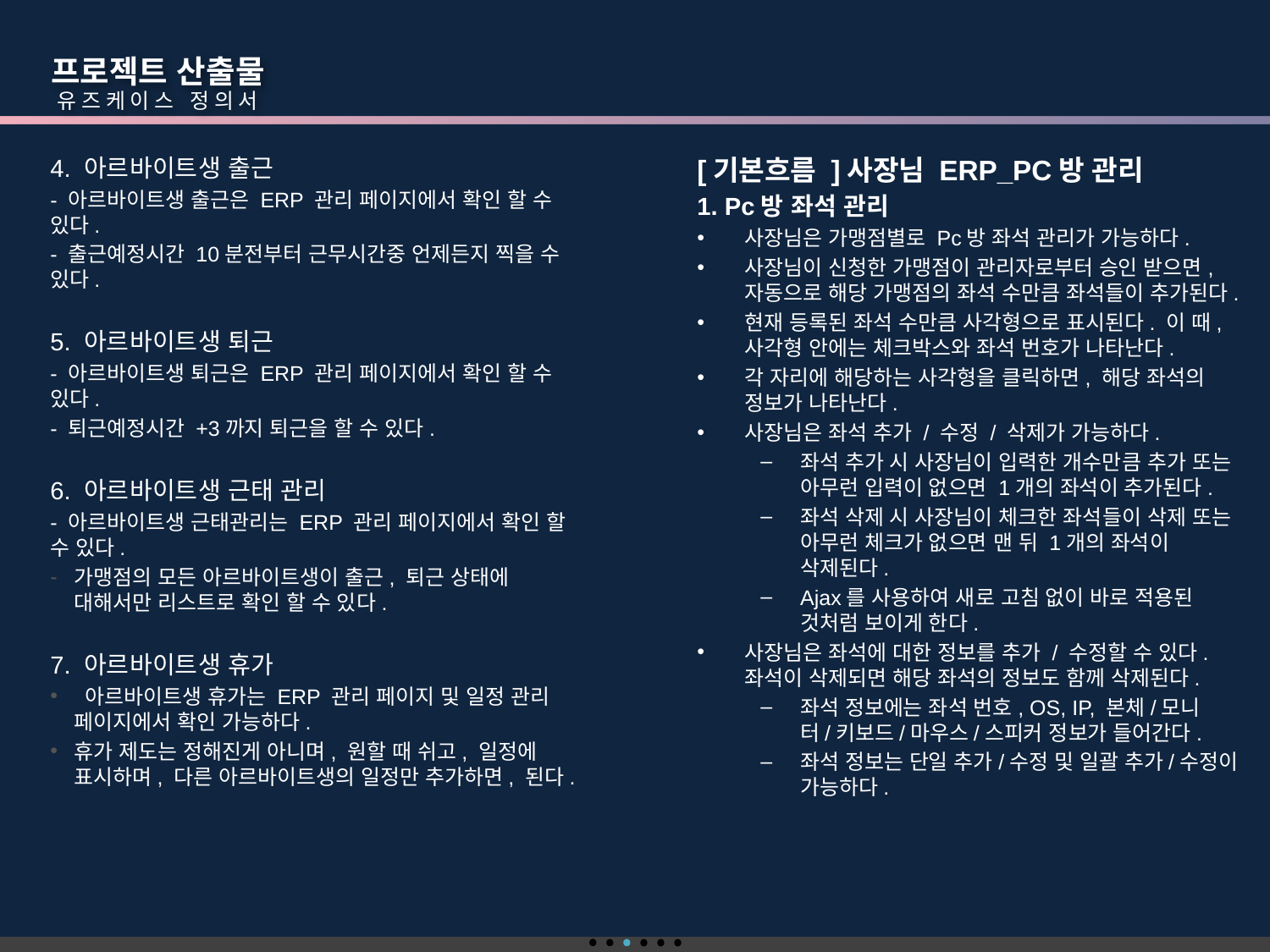

프로젝트 산출물
 유즈케이스 정의서
4. 아르바이트생 출근
- 아르바이트생 출근은 ERP 관리 페이지에서 확인 할 수 있다.
- 출근예정시간 10분전부터 근무시간중 언제든지 찍을 수 있다.

5. 아르바이트생 퇴근
- 아르바이트생 퇴근은 ERP 관리 페이지에서 확인 할 수 있다.
- 퇴근예정시간 +3까지 퇴근을 할 수 있다.

6. 아르바이트생 근태 관리
- 아르바이트생 근태관리는 ERP 관리 페이지에서 확인 할 수 있다.
가맹점의 모든 아르바이트생이 출근, 퇴근 상태에 대해서만 리스트로 확인 할 수 있다.

7. 아르바이트생 휴가
 아르바이트생 휴가는 ERP 관리 페이지 및 일정 관리 페이지에서 확인 가능하다.
휴가 제도는 정해진게 아니며, 원할 때 쉬고, 일정에 표시하며, 다른 아르바이트생의 일정만 추가하면, 된다.

[기본흐름 ]사장님 ERP_PC방 관리
1. Pc방 좌석 관리
사장님은 가맹점별로 Pc방 좌석 관리가 가능하다.
사장님이 신청한 가맹점이 관리자로부터 승인 받으면, 자동으로 해당 가맹점의 좌석 수만큼 좌석들이 추가된다.
현재 등록된 좌석 수만큼 사각형으로 표시된다. 이 때, 사각형 안에는 체크박스와 좌석 번호가 나타난다.
각 자리에 해당하는 사각형을 클릭하면, 해당 좌석의 정보가 나타난다.
사장님은 좌석 추가 / 수정 / 삭제가 가능하다.
좌석 추가 시 사장님이 입력한 개수만큼 추가 또는 아무런 입력이 없으면 1개의 좌석이 추가된다.
좌석 삭제 시 사장님이 체크한 좌석들이 삭제 또는 아무런 체크가 없으면 맨 뒤 1개의 좌석이 삭제된다.
Ajax를 사용하여 새로 고침 없이 바로 적용된 것처럼 보이게 한다.
사장님은 좌석에 대한 정보를 추가 / 수정할 수 있다. 좌석이 삭제되면 해당 좌석의 정보도 함께 삭제된다.
좌석 정보에는 좌석 번호, OS, IP, 본체/모니터/키보드/마우스/스피커 정보가 들어간다.
좌석 정보는 단일 추가/수정 및 일괄 추가/수정이 가능하다.